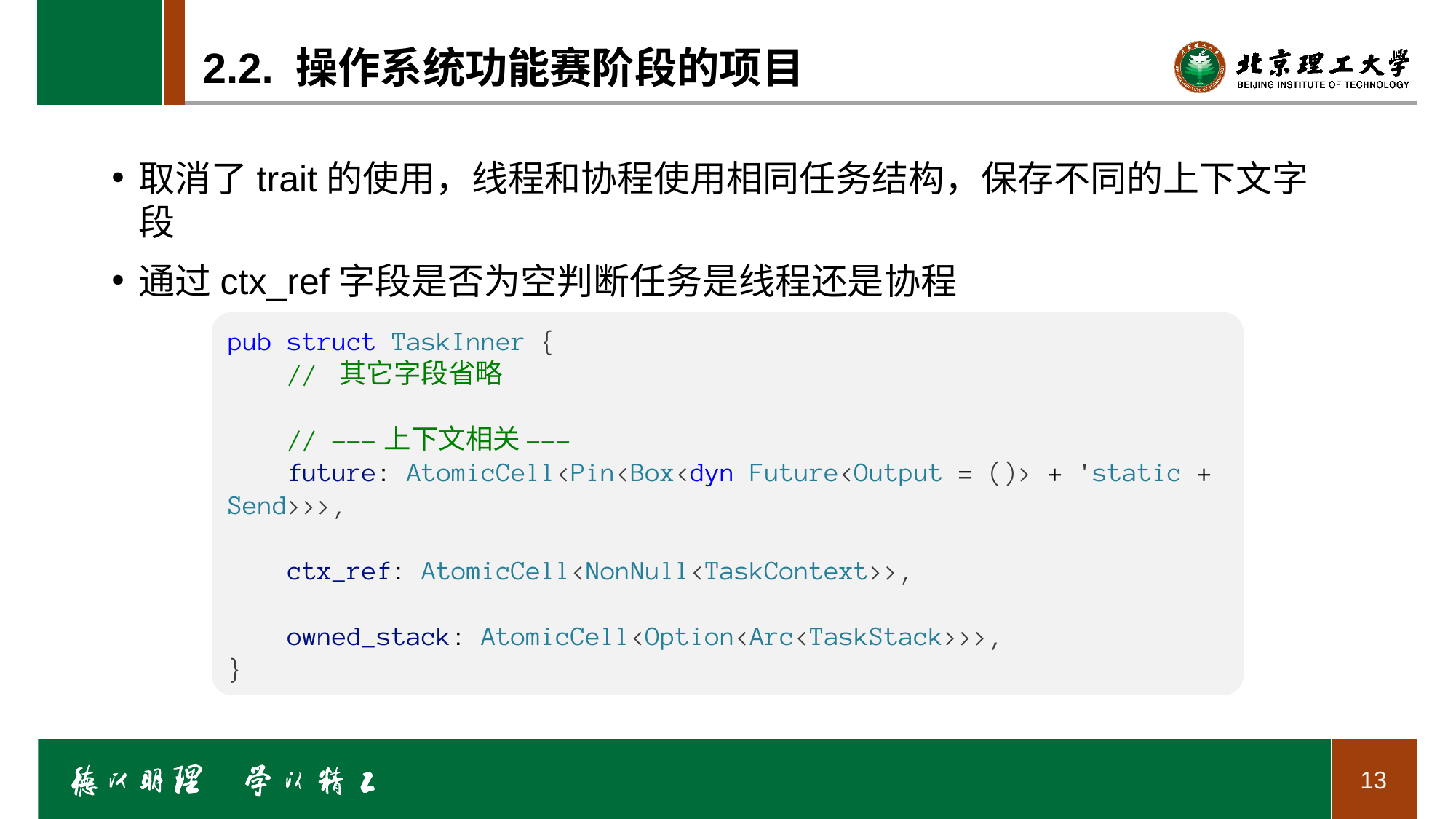

# 2.2. 操作系统功能赛阶段的项目
取消了trait的使用，线程和协程使用相同任务结构，保存不同的上下文字段
通过ctx_ref字段是否为空判断任务是线程还是协程
pub struct TaskInner {
    // 其它字段省略
    // ---上下文相关---
    future: AtomicCell<Pin<Box<dyn Future<Output = ()> + 'static + Send>>>,
    ctx_ref: AtomicCell<NonNull<TaskContext>>,
    owned_stack: AtomicCell<Option<Arc<TaskStack>>>,
}